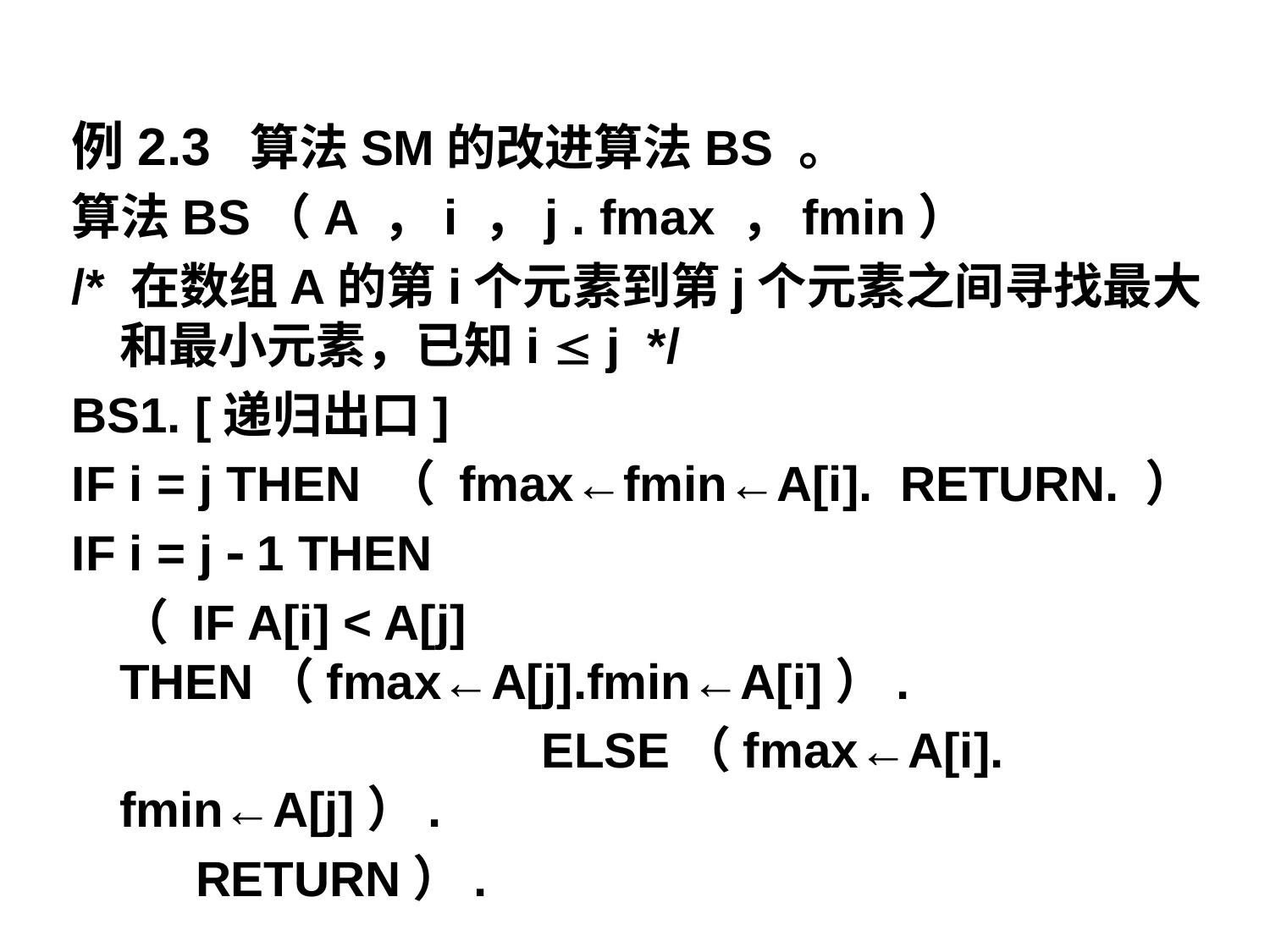

例2.3  算法SM的改进算法BS 。
算法BS（A ，i ，j . fmax ，fmin）
/* 在数组A的第i个元素到第j个元素之间寻找最大和最小元素，已知i ≤ j  */
BS1. [递归出口]
IF i = j THEN （ fmax←fmin←A[i].  RETURN. ）
IF i = j − 1 THEN
	（ IF A[i] < A[j]  THEN（fmax←A[j].fmin←A[i]）.
				   ELSE（fmax←A[i]. fmin←A[j]）.
         RETURN）.